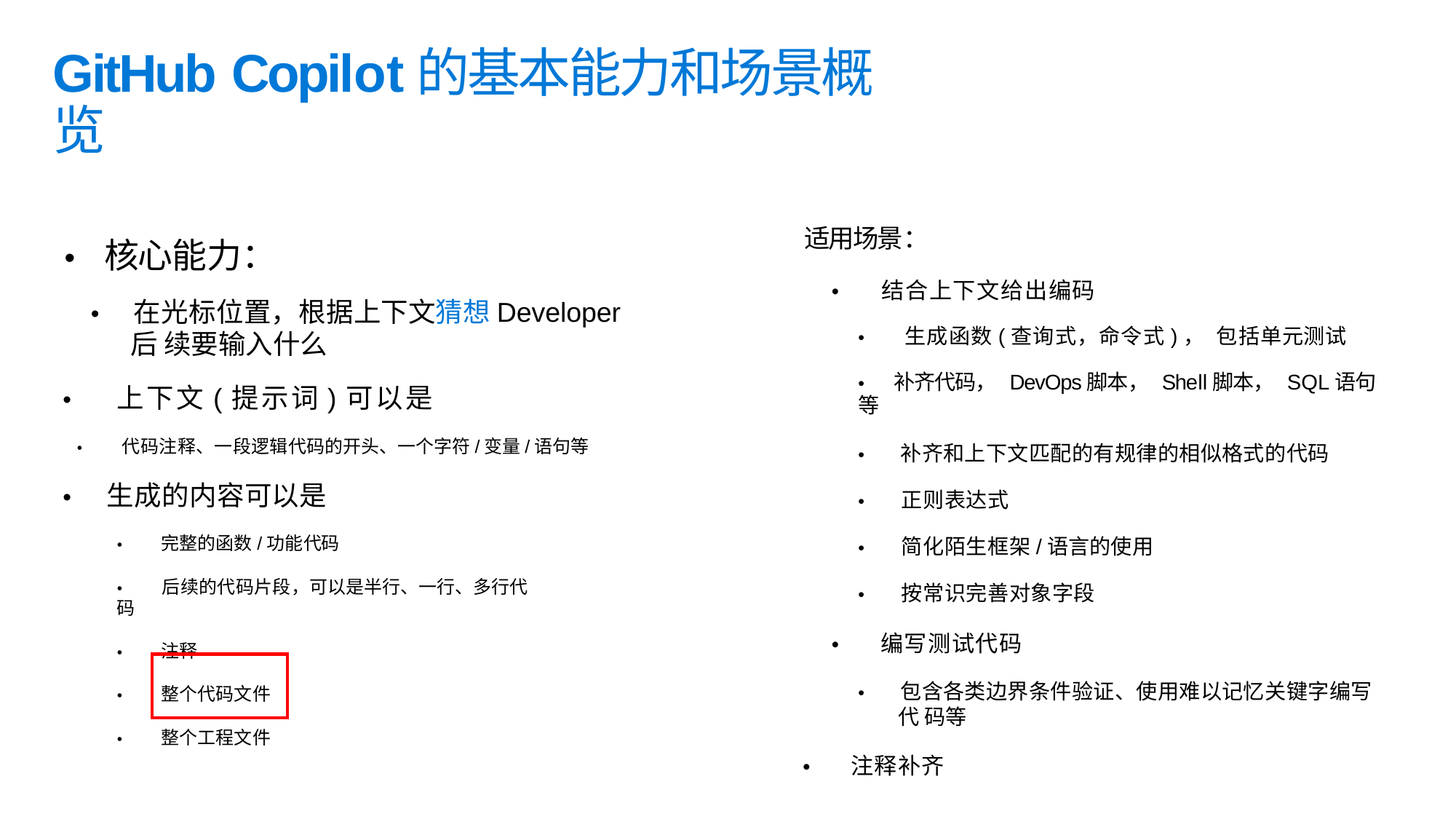

GitHub Copilot的基本能力和场景概览

适用场景：
•     结合上下文给出编码
•      生成函数(查询式，命令式)，  包括单元测试
•      补齐代码，  DevOps脚本，  Shell脚本，  SQL语句等
•      补齐和上下文匹配的有规律的相似格式的代码
•      正则表达式
•      简化陌生框架/语言的使用
•      按常识完善对象字段
•     编写测试代码
•      包含各类边界条件验证、使用难以记忆关键字编写代 码等

•     注释补齐

•   核心能力：
•    在光标位置，根据上下文猜想Developer后 续要输入什么
•    上下文(提示词)可以是
•        代码注释、一段逻辑代码的开头、一个字符/变量/语句等

•    生成的内容可以是

•        完整的函数/功能代码
•        后续的代码片段，可以是半行、一行、多行代码
•        注释
•        整个代码文件

•        整个工程文件
|  |
| --- |